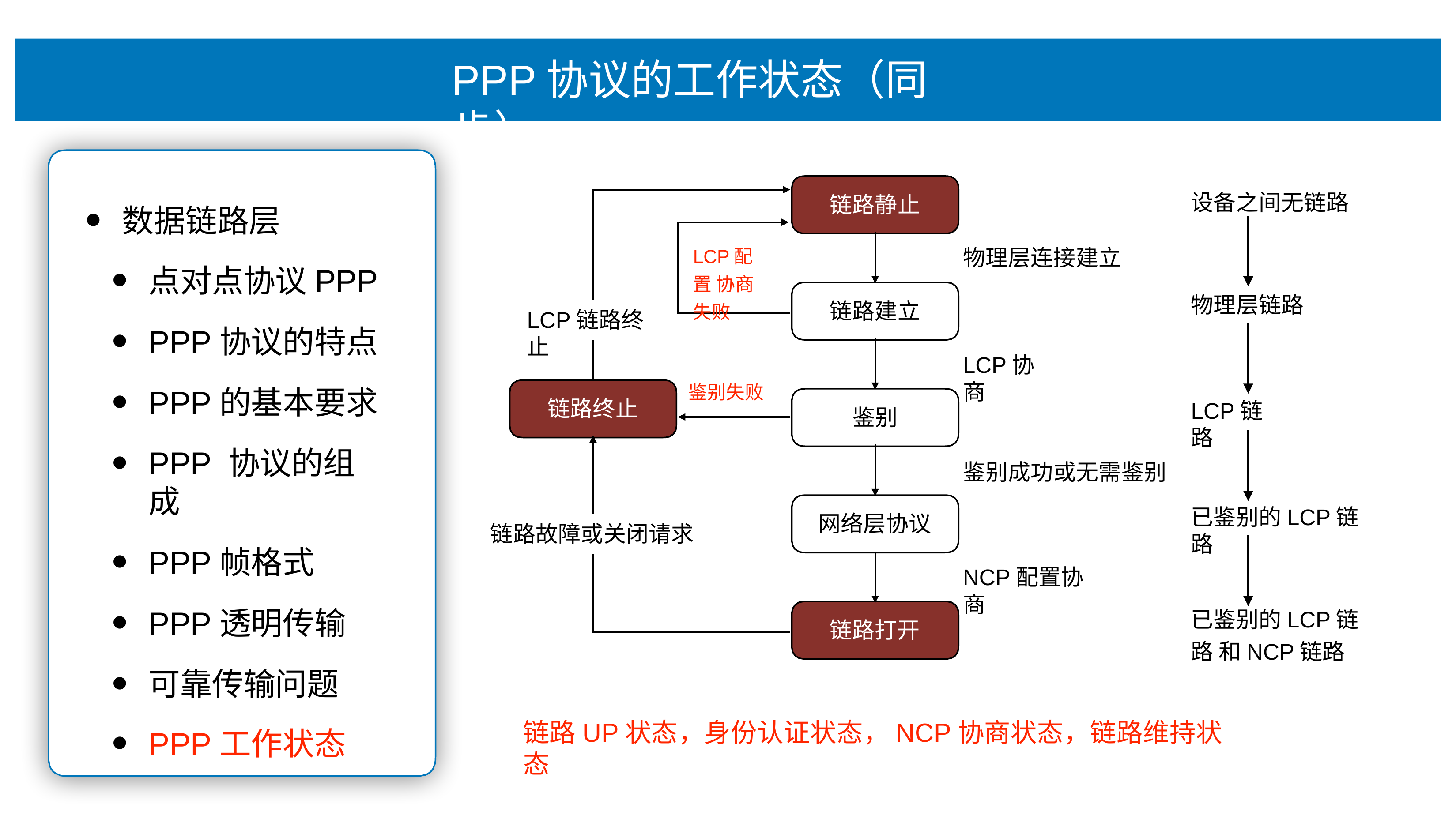

# PPP协议的⼯作状态（同步）

设备之间⽆链路

链路静⽌

数据链路层
点对点协议PPP
PPP协议的特点
PPP的基本要求
PPP 协议的组成
PPP帧格式
PPP透明传输
可靠传输问题
PPP⼯作状态

LCP配置 协商失败
物理层连接建⽴

物理层链路
链路建⽴
LCP链路终⽌

LCP协商
鉴别失败

链路终⽌
LCP链路
鉴别

鉴别成功或⽆需鉴别

已鉴别的LCP链路
⽹络层协议
链路故障或关闭请求

NCP配置协商

已鉴别的LCP链路 和NCP链路

链路打开

链路UP状态，身份认证状态，NCP协商状态，链路维持状态